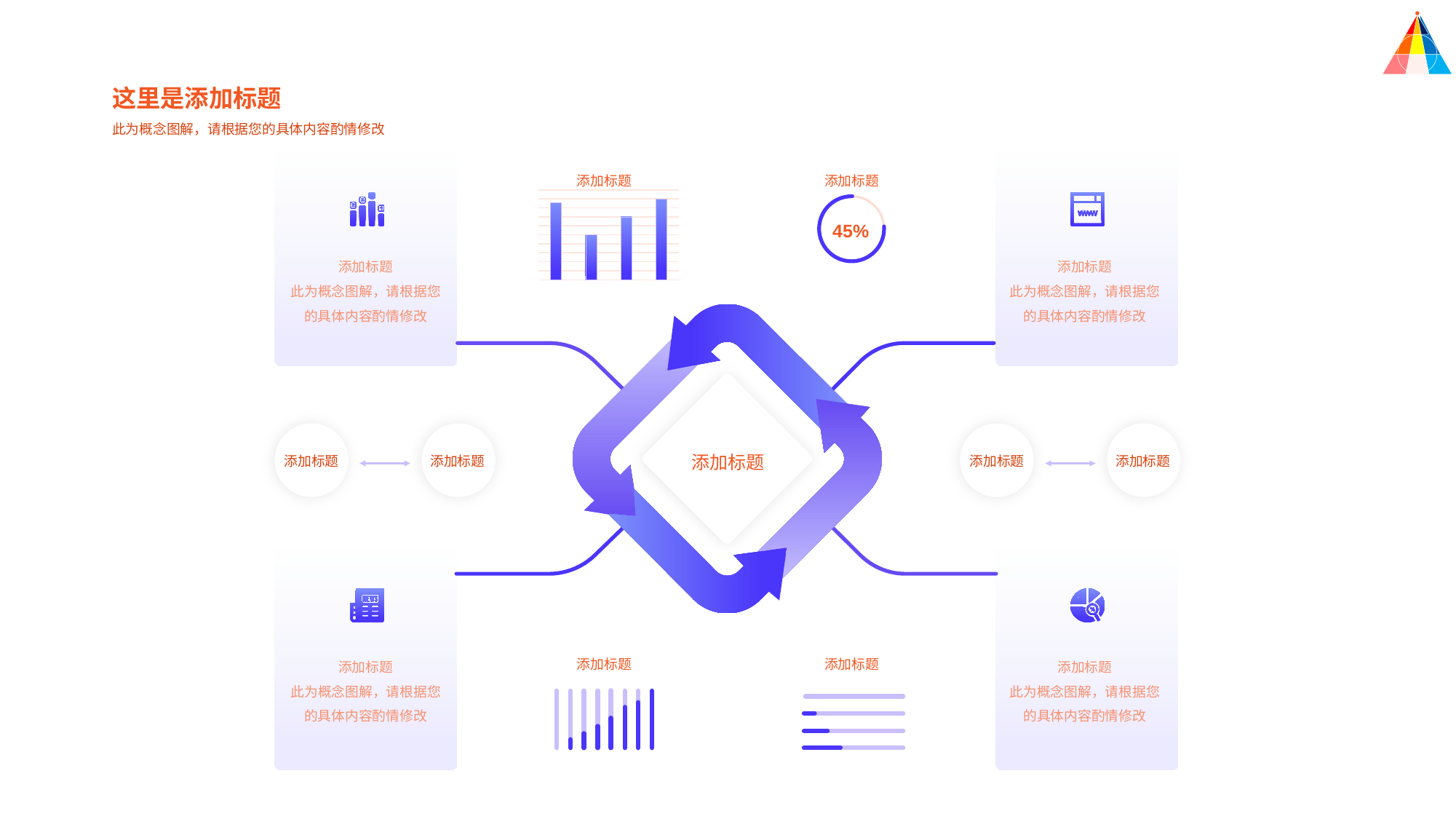

这里是添加标题
此为概念图解，请根据您的具体内容酌情修改

添加标题
添加标题

### Chart

| Category | 系列 1 |
|---|---|
| 类别 1 | 4.3 |
| 类别 2 | 2.5 |
| 类别 3 | 3.5 |
| 类别 4 | 4.5 |

45%
添加标题
此为概念图解，请根据您的具体内容酌情修改
添加标题
此为概念图解，请根据您的具体内容酌情修改

添加标题
添加标题
添加标题
添加标题
添加标题

添加标题
此为概念图解，请根据您的具体内容酌情修改
添加标题
此为概念图解，请根据您的具体内容酌情修改
添加标题
添加标题